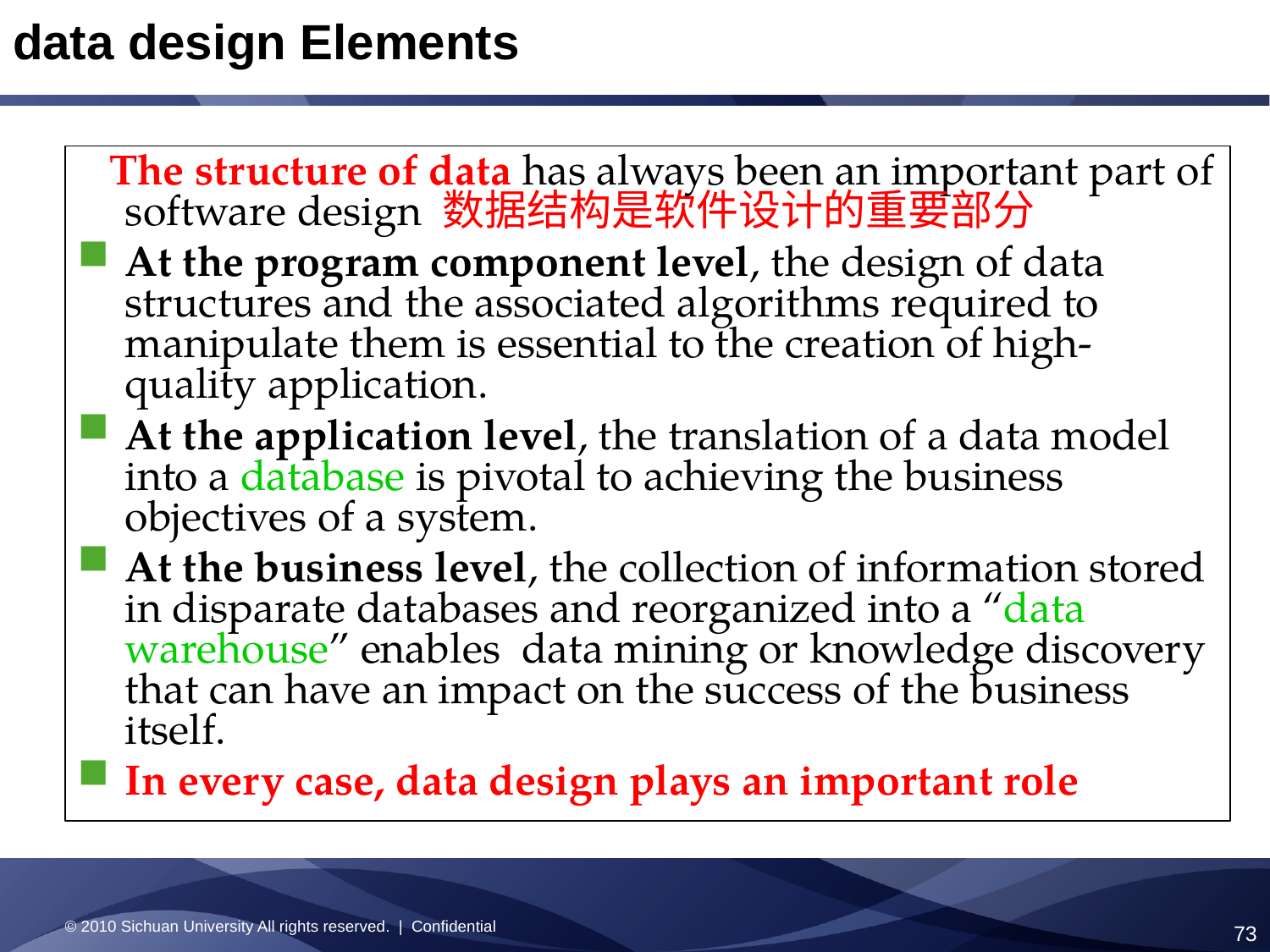

# data design Elements
   The structure of data has always been an important part of software design 数据结构是软件设计的重要部分
At the program component level, the design of data structures and the associated algorithms required to manipulate them is essential to the creation of high-quality application.
At the application level, the translation of a data model into a database is pivotal to achieving the business objectives of a system.
At the business level, the collection of information stored in disparate databases and reorganized into a “data warehouse” enables  data mining or knowledge discovery that can have an impact on the success of the business itself.
In every case, data design plays an important role
© 2010 Sichuan University All rights reserved.  |  Confidential
73